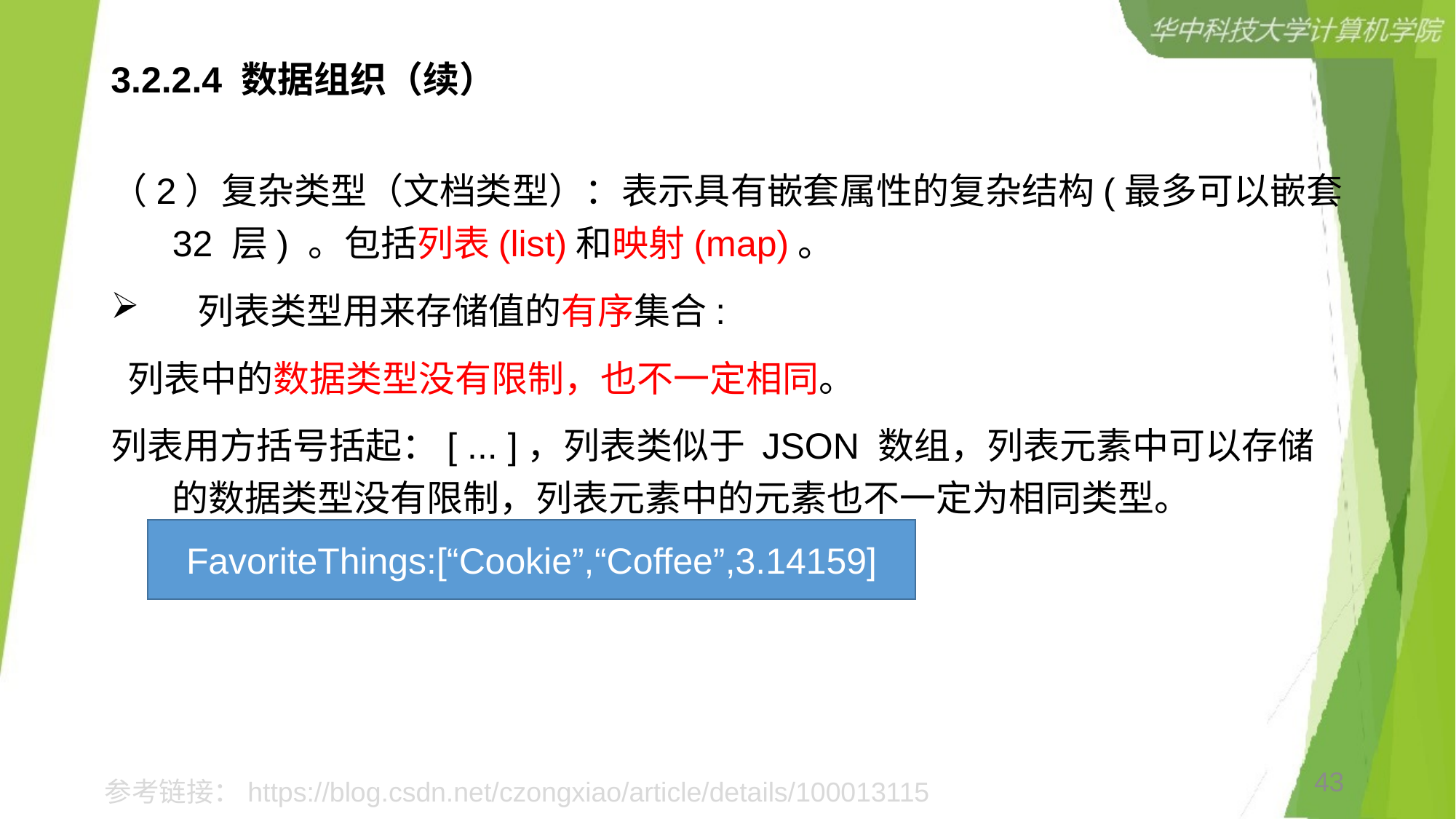

# 3.2.2.4 数据组织（续）
（2）复杂类型（文档类型）：表示具有嵌套属性的复杂结构(最多可以嵌套 32 层) 。包括列表(list)和映射(map)。
  列表类型用来存储值的有序集合:
 列表中的数据类型没有限制，也不一定相同。
列表用方括号括起：[ ... ]，列表类似于 JSON 数组，列表元素中可以存储的数据类型没有限制，列表元素中的元素也不一定为相同类型。

FavoriteThings:[“Cookie”,“Coffee”,3.14159]
43
参考链接：https://blog.csdn.net/czongxiao/article/details/100013115